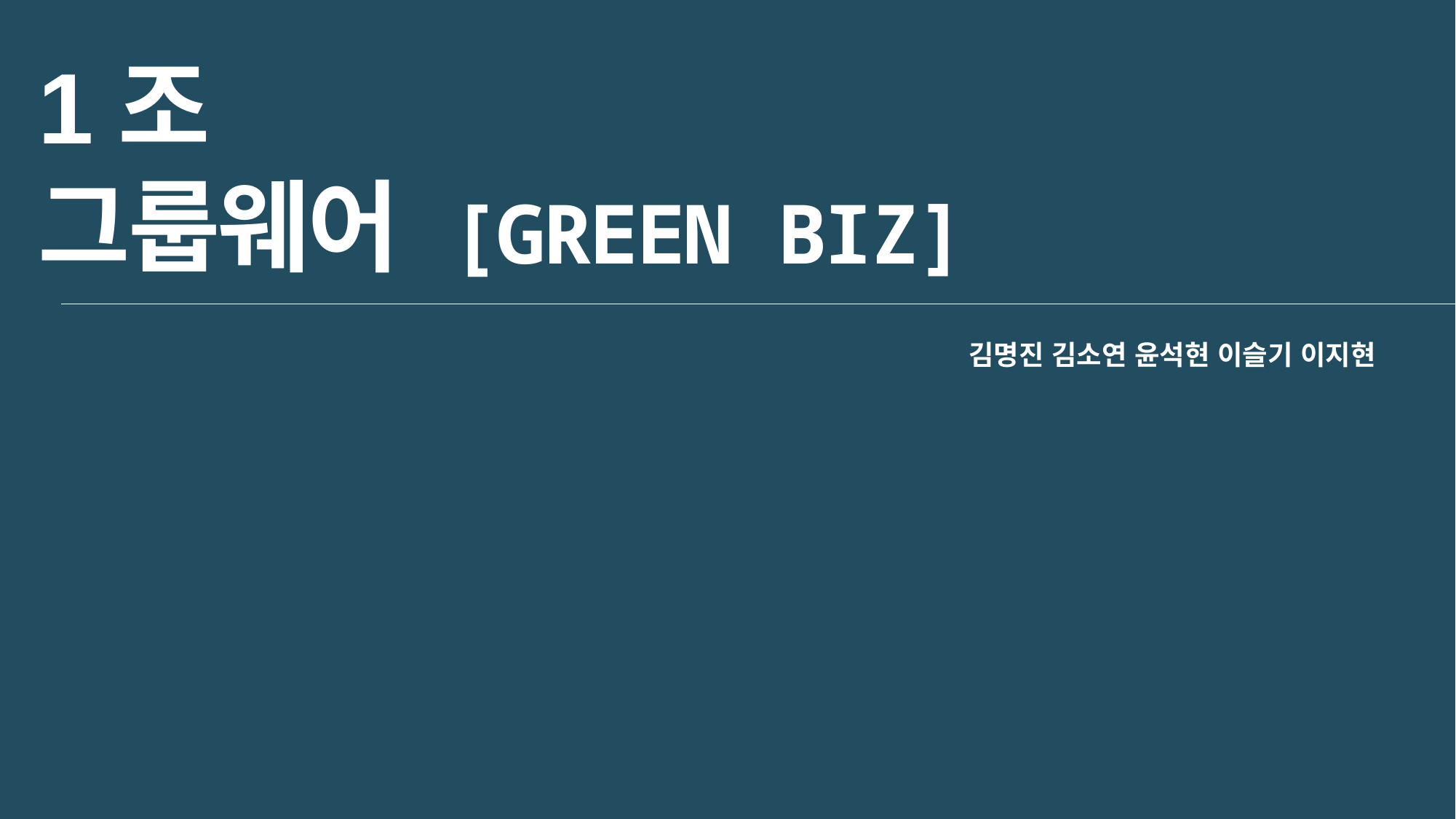

1조
그룹웨어 [GREEN BIZ]
김명진 김소연 윤석현 이슬기 이지현